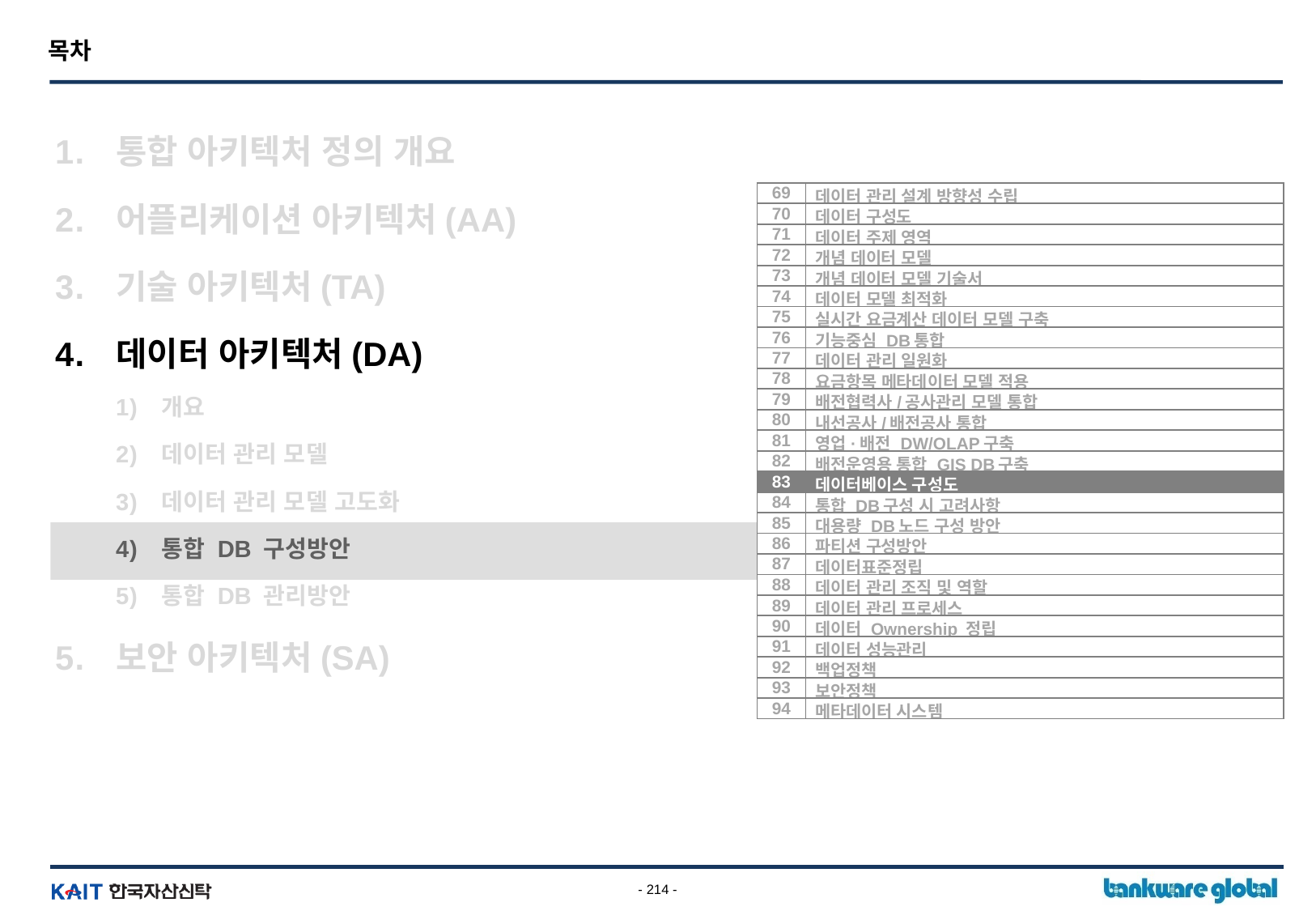

목차
통합 아키텍처 정의 개요
어플리케이션 아키텍처(AA)
기술 아키텍처(TA)
데이터 아키텍처(DA)
개요
데이터 관리 모델
데이터 관리 모델 고도화
통합 DB 구성방안
통합 DB 관리방안
보안 아키텍처(SA)

| 69 | 데이터 관리 설계 방향성 수립 |
| --- | --- |
| 70 | 데이터 구성도 |
| 71 | 데이터 주제 영역 |
| 72 | 개념 데이터 모델 |
| 73 | 개념 데이터 모델 기술서 |
| 74 | 데이터 모델 최적화 |
| 75 | 실시간 요금계산 데이터 모델 구축 |
| 76 | 기능중심 DB통합 |
| 77 | 데이터 관리 일원화 |
| 78 | 요금항목 메타데이터 모델 적용 |
| 79 | 배전협력사/공사관리 모델 통합 |
| 80 | 내선공사/배전공사 통합 |
| 81 | 영업·배전 DW/OLAP구축 |
| 82 | 배전운영용 통합 GIS DB구축 |
| 83 | 데이터베이스 구성도 |
| 84 | 통합 DB구성 시 고려사항 |
| 85 | 대용량 DB노드 구성 방안 |
| 86 | 파티션 구성방안 |
| 87 | 데이터표준정립 |
| 88 | 데이터 관리 조직 및 역할 |
| 89 | 데이터 관리 프로세스 |
| 90 | 데이터 Ownership 정립 |
| 91 | 데이터 성능관리 |
| 92 | 백업정책 |
| 93 | 보안정책 |
| 94 | 메타데이터 시스템 |
4
데이타 미래모델
1. 개요
4. 통합 DB 구성방안
5. 통합 DB 관리방안
2. 데이터 미래모델
3. 데이터 모델 고도화